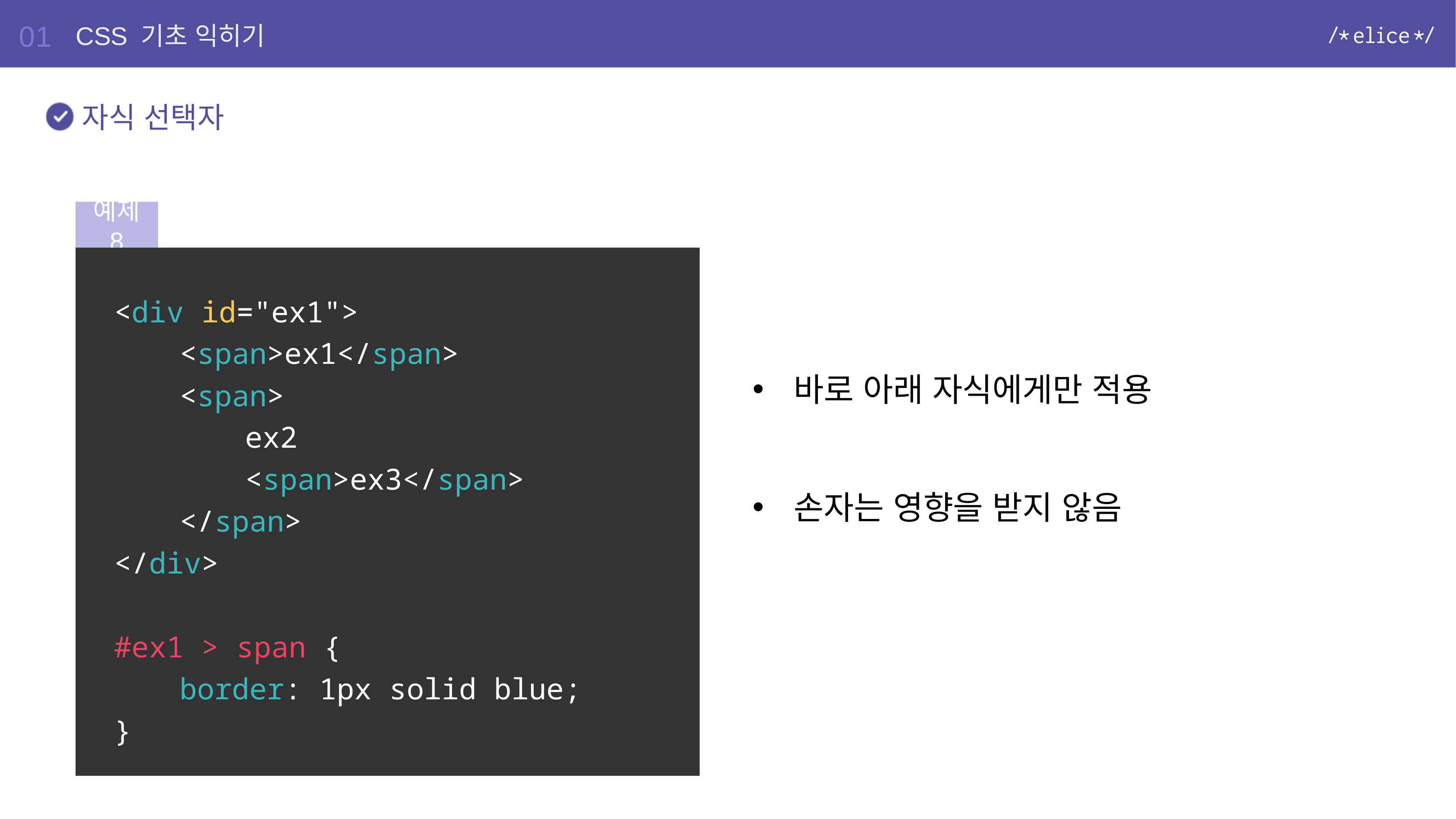

01
CSS 기초 익히기
자식 선택자
예제 8
<div id="ex1">
	<span>ex1</span>
	<span>
		ex2
		<span>ex3</span>
	</span>
</div>

#ex1 > span {
	border: 1px solid blue;
}

바로 아래 자식에게만 적용

손자는 영향을 받지 않음